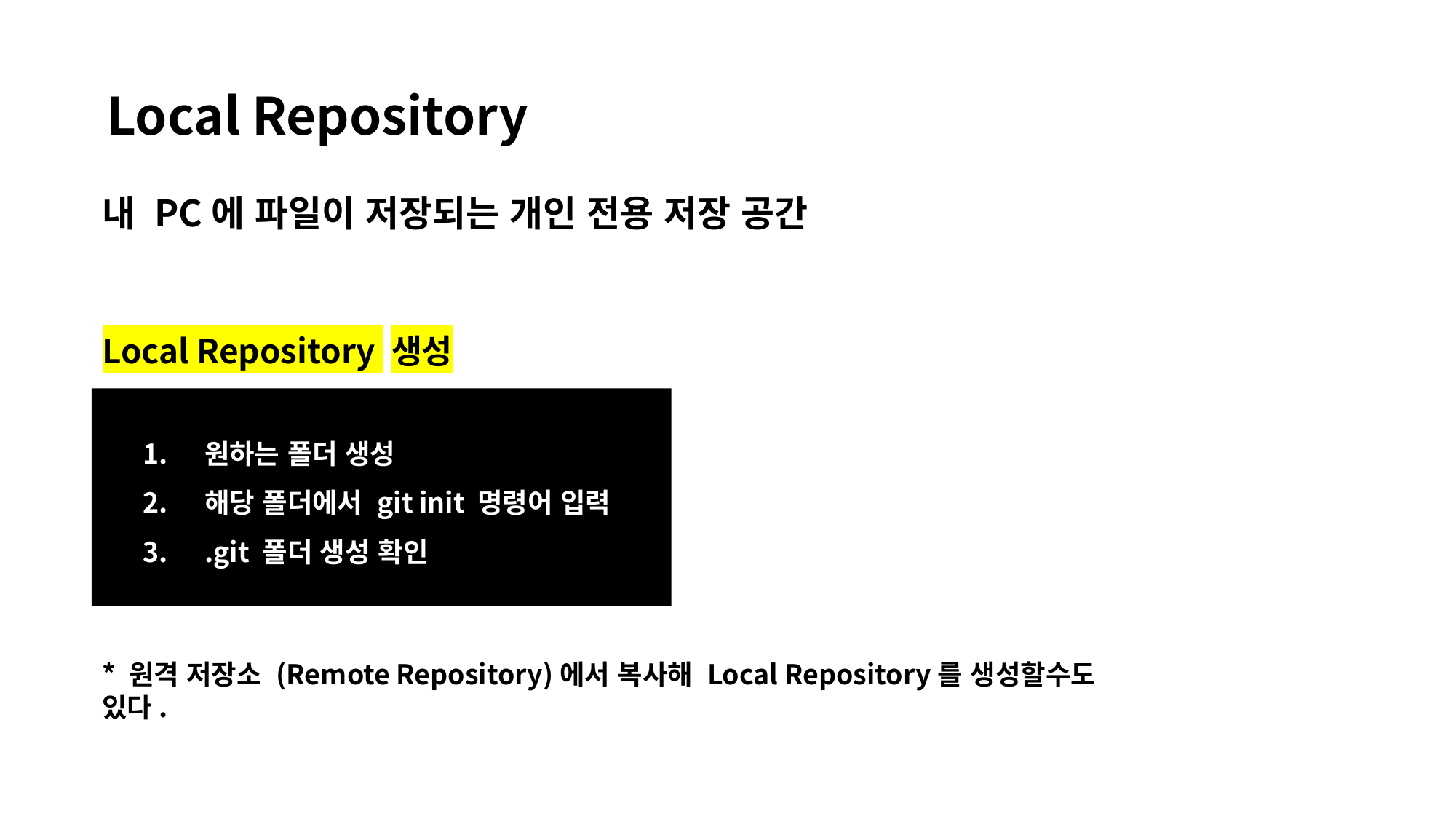

Local Repository
내 PC에 파일이 저장되는 개인 전용 저장 공간
Local Repository 생성

원하는 폴더 생성
해당 폴더에서 git init 명령어 입력
.git 폴더 생성 확인
* 원격 저장소 (Remote Repository)에서 복사해 Local Repository를 생성할수도 있다.